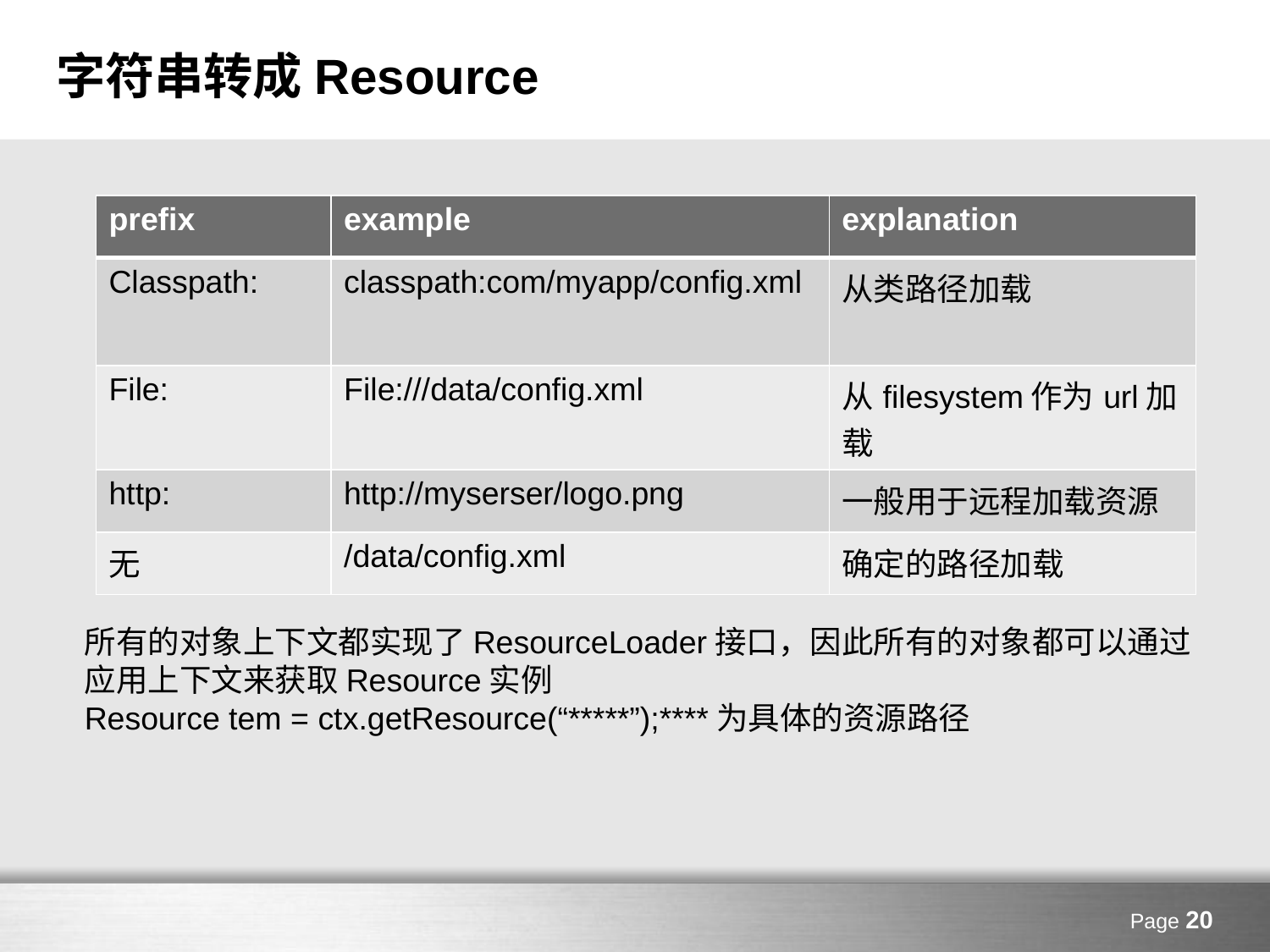

# 字符串转成Resource
| prefix | example | explanation |
| --- | --- | --- |
| Classpath: | classpath:com/myapp/config.xml | 从类路径加载 |
| File: | File:///data/config.xml | 从filesystem作为url加载 |
| http: | http://myserser/logo.png | 一般用于远程加载资源 |
| 无 | /data/config.xml | 确定的路径加载 |
所有的对象上下文都实现了ResourceLoader接口，因此所有的对象都可以通过应用上下文来获取Resource实例
Resource tem = ctx.getResource(“*****”);****为具体的资源路径

Page 20